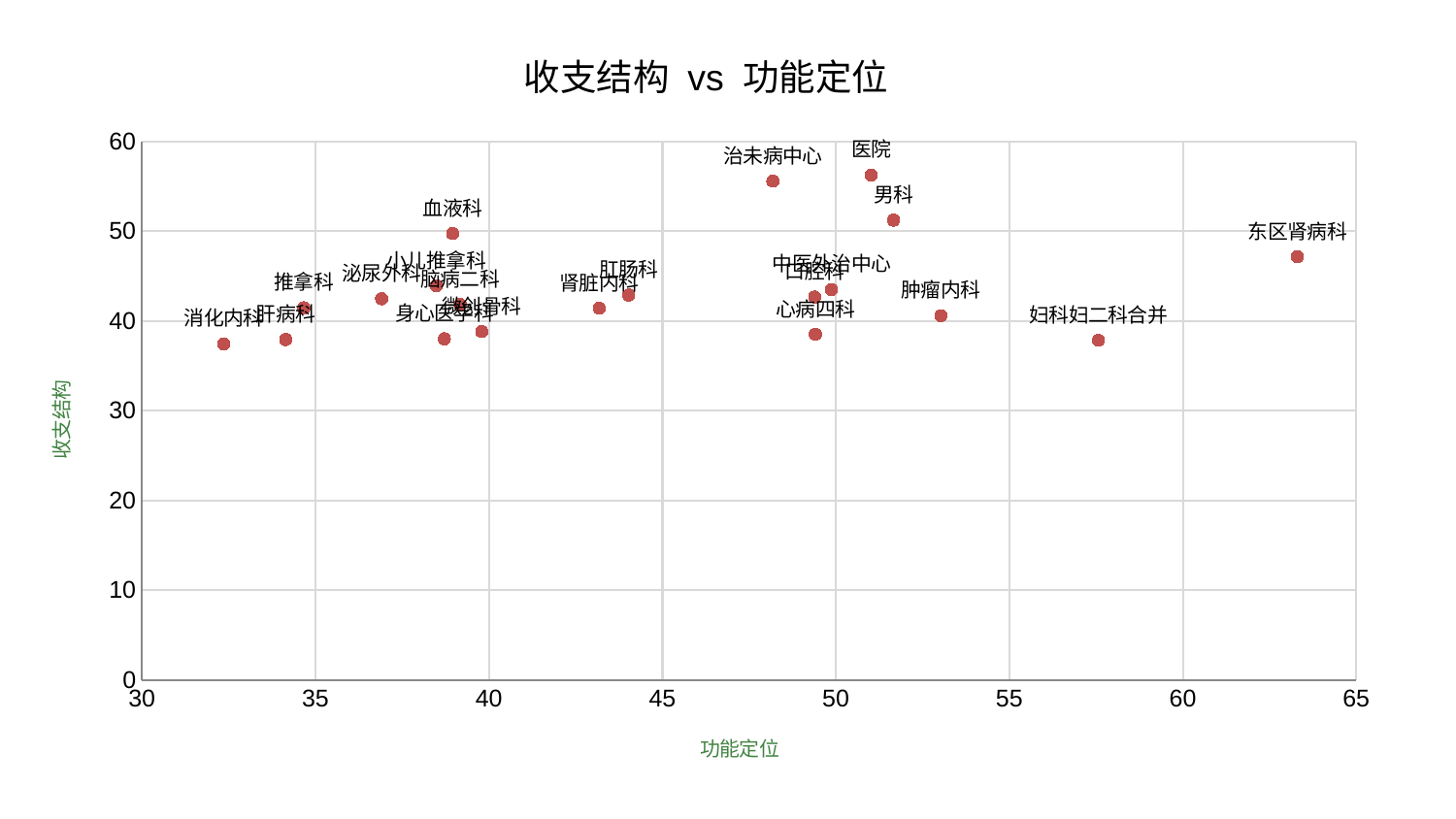

### Chart: 收支结构 vs 功能定位

| Category | 收支结构 |
|---|---|
239